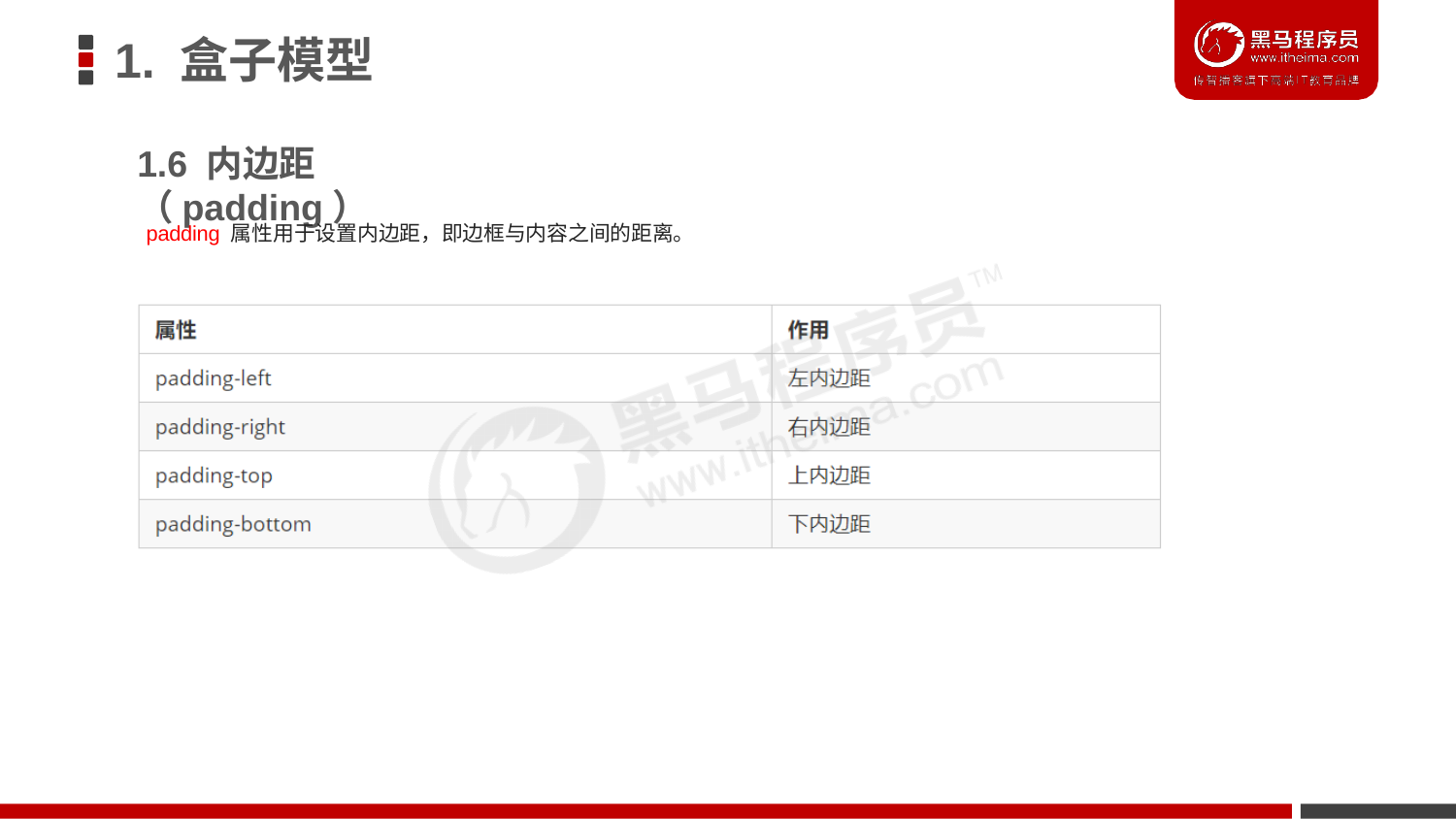

# 1. 盒子模型
1.6 内边距（padding）

padding 属性用于设置内边距，即边框与内容之间的距离。